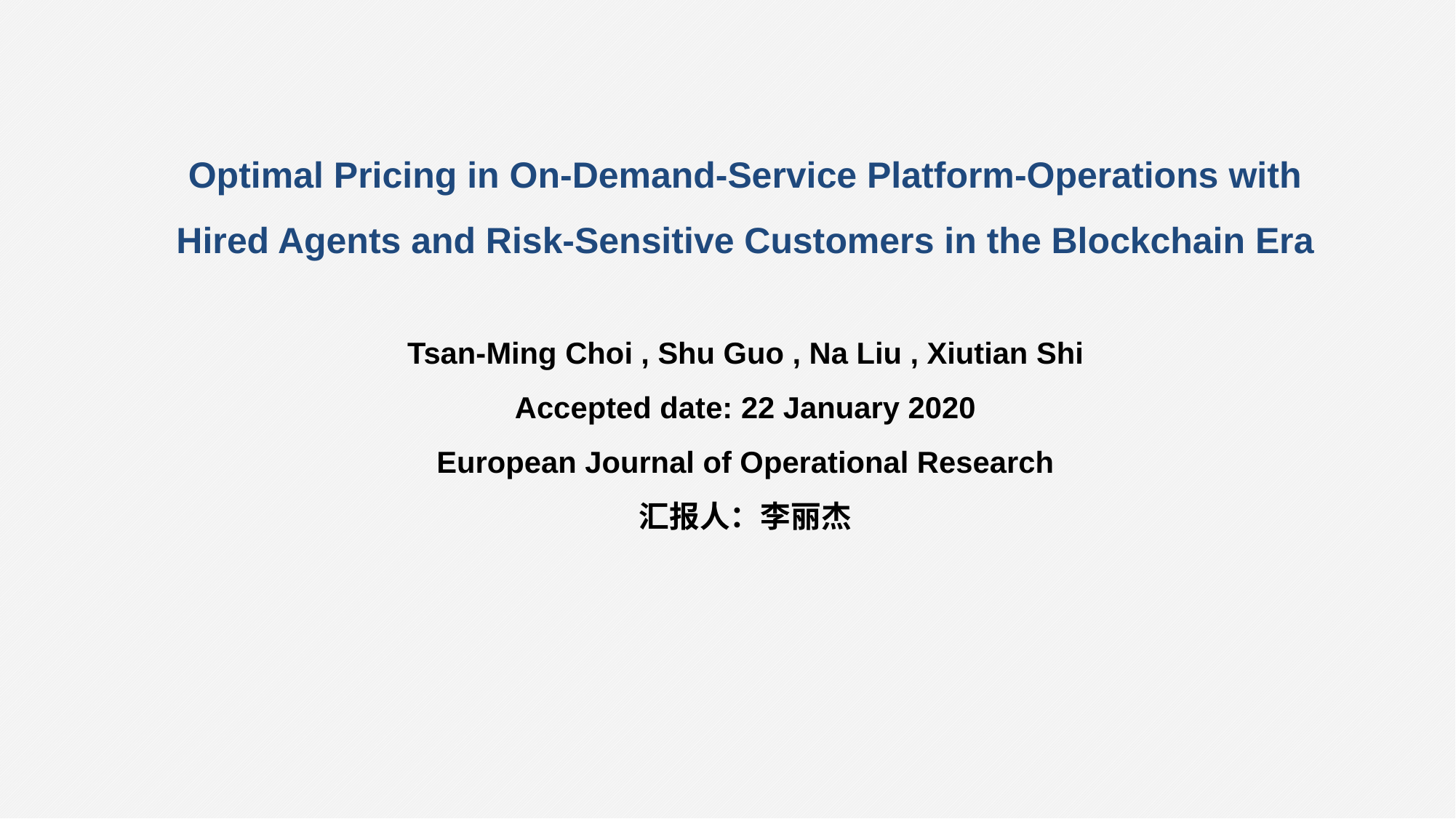

Optimal Pricing in On-Demand-Service Platform-Operations with Hired Agents and Risk-Sensitive Customers in the Blockchain Era

Tsan-Ming Choi , Shu Guo , Na Liu , Xiutian Shi
Accepted date: 22 January 2020
European Journal of Operational Research
汇报人：李丽杰